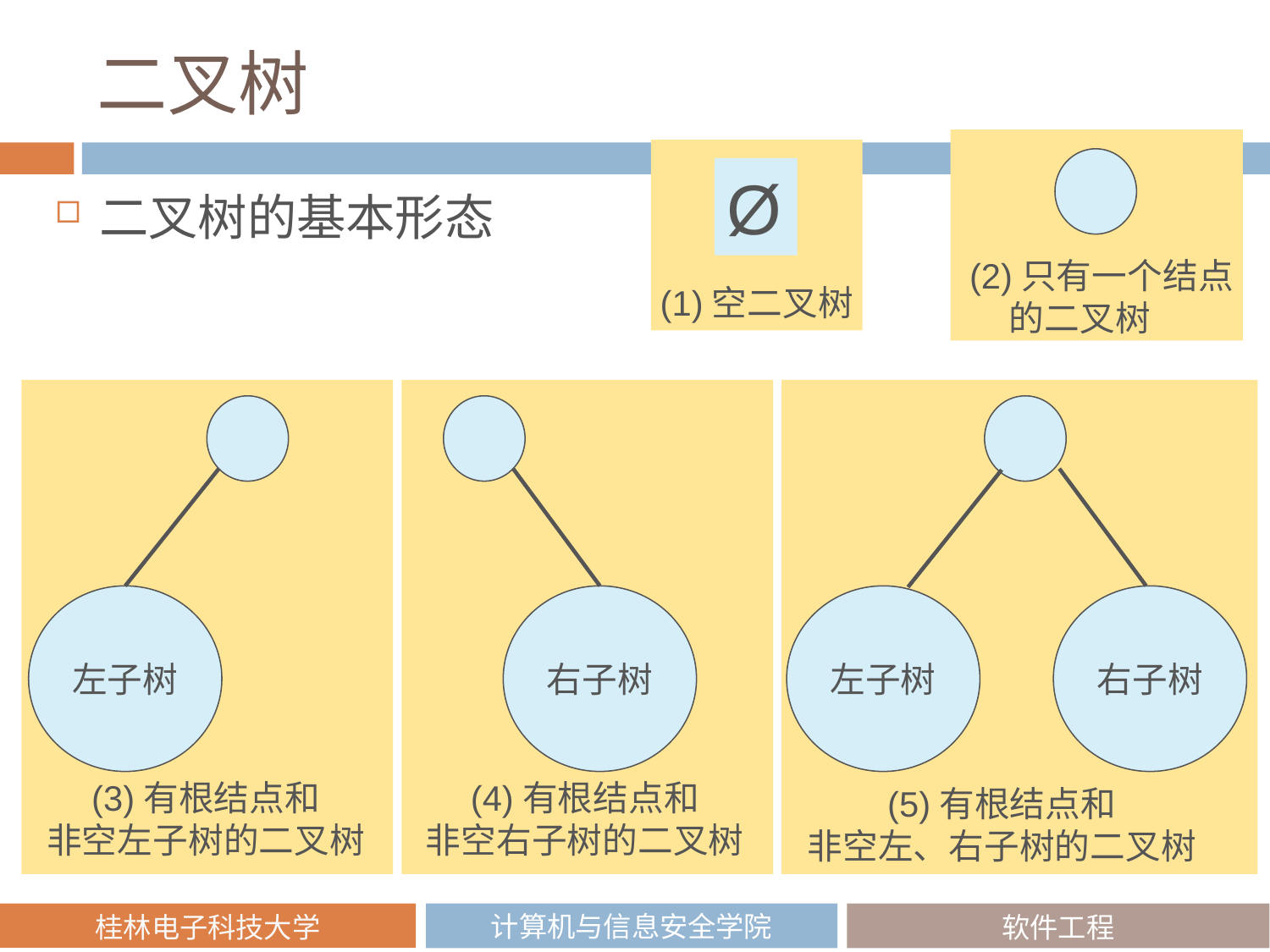

# 二叉树

(2)只有一个结点
    的二叉树

Ø
(1)空二叉树
二叉树的基本形态

左子树
(3)有根结点和
非空左子树的二叉树

右子树
(4)有根结点和
非空右子树的二叉树

左子树
右子树
(5)有根结点和
非空左、右子树的二叉树